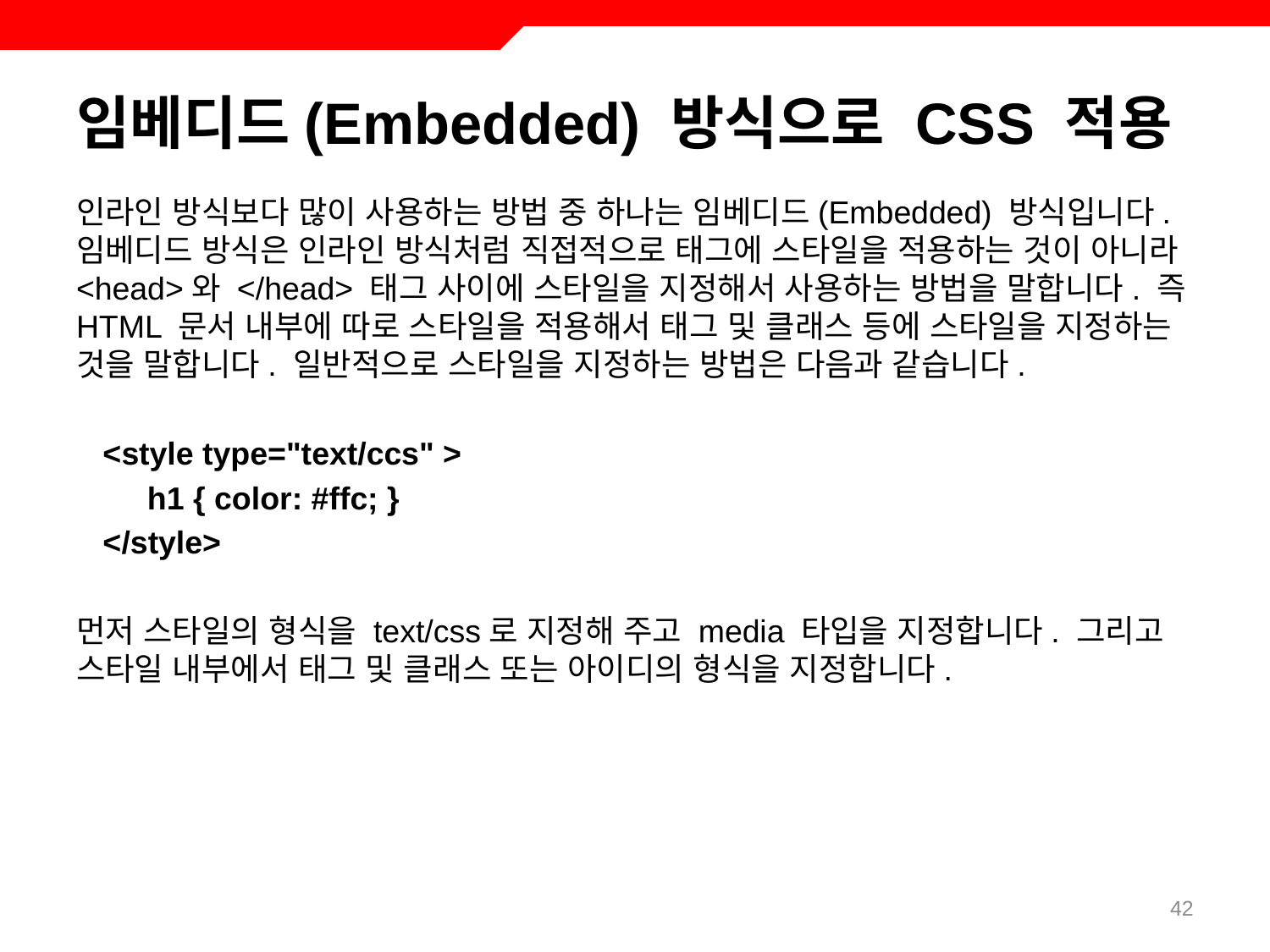

# 임베디드(Embedded) 방식으로 CSS 적용
인라인 방식보다 많이 사용하는 방법 중 하나는 임베디드(Embedded) 방식입니다. 임베디드 방식은 인라인 방식처럼 직접적으로 태그에 스타일을 적용하는 것이 아니라 <head>와 </head> 태그 사이에 스타일을 지정해서 사용하는 방법을 말합니다. 즉 HTML 문서 내부에 따로 스타일을 적용해서 태그 및 클래스 등에 스타일을 지정하는 것을 말합니다. 일반적으로 스타일을 지정하는 방법은 다음과 같습니다.

   <style type="text/ccs" >
        h1 { color: #ffc; }
   </style>

먼저 스타일의 형식을 text/css로 지정해 주고 media 타입을 지정합니다. 그리고 스타일 내부에서 태그 및 클래스 또는 아이디의 형식을 지정합니다.

42